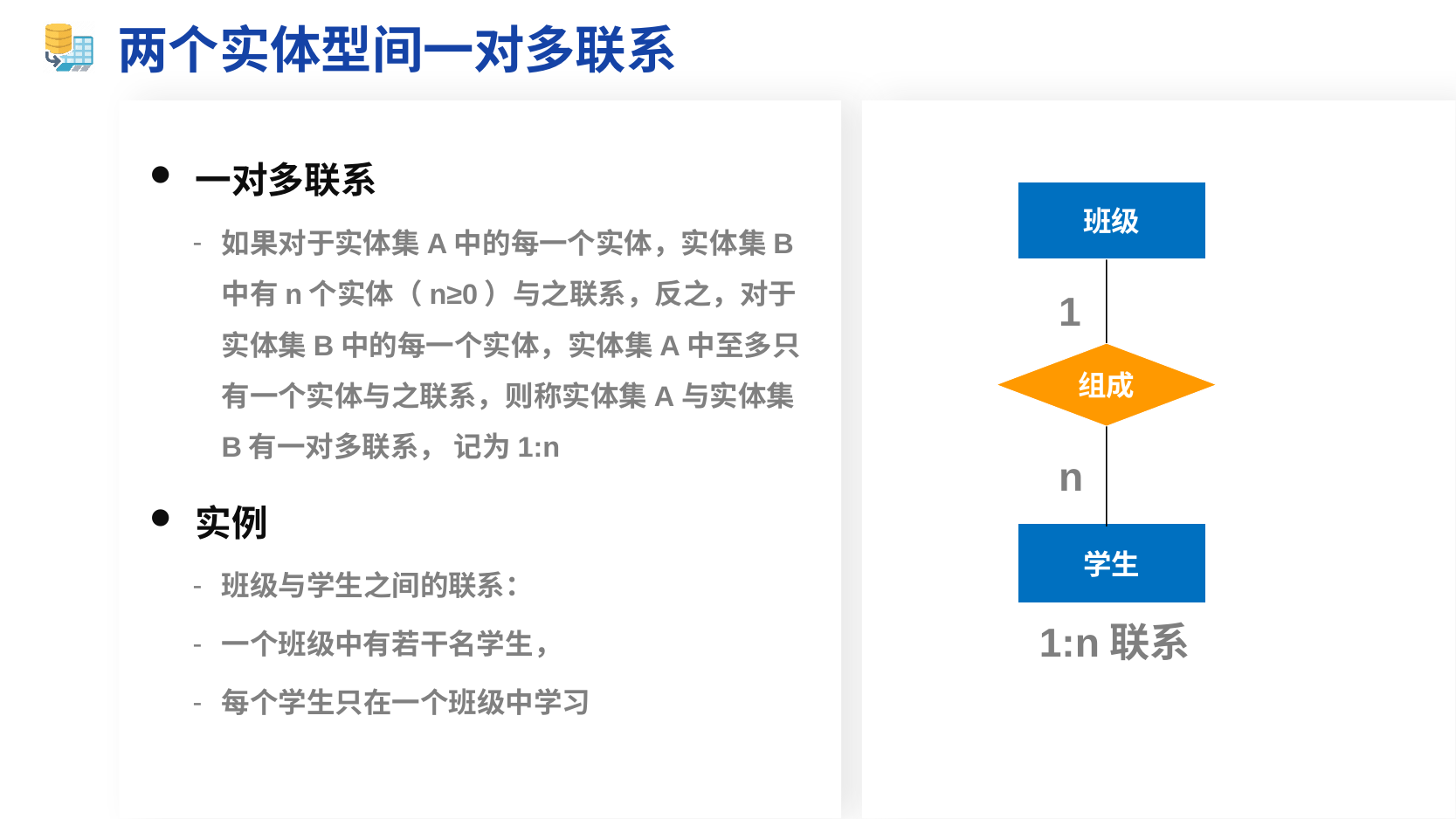

# 两个实体型间一对多联系

一对多联系
如果对于实体集A中的每一个实体，实体集B中有n个实体（n≥0）与之联系，反之，对于实体集B中的每一个实体，实体集A中至多只有一个实体与之联系，则称实体集A与实体集B有一对多联系， 记为1:n
实例
班级与学生之间的联系：
一个班级中有若干名学生，
每个学生只在一个班级中学习
班级

1
组成

n
学生
1:n联系